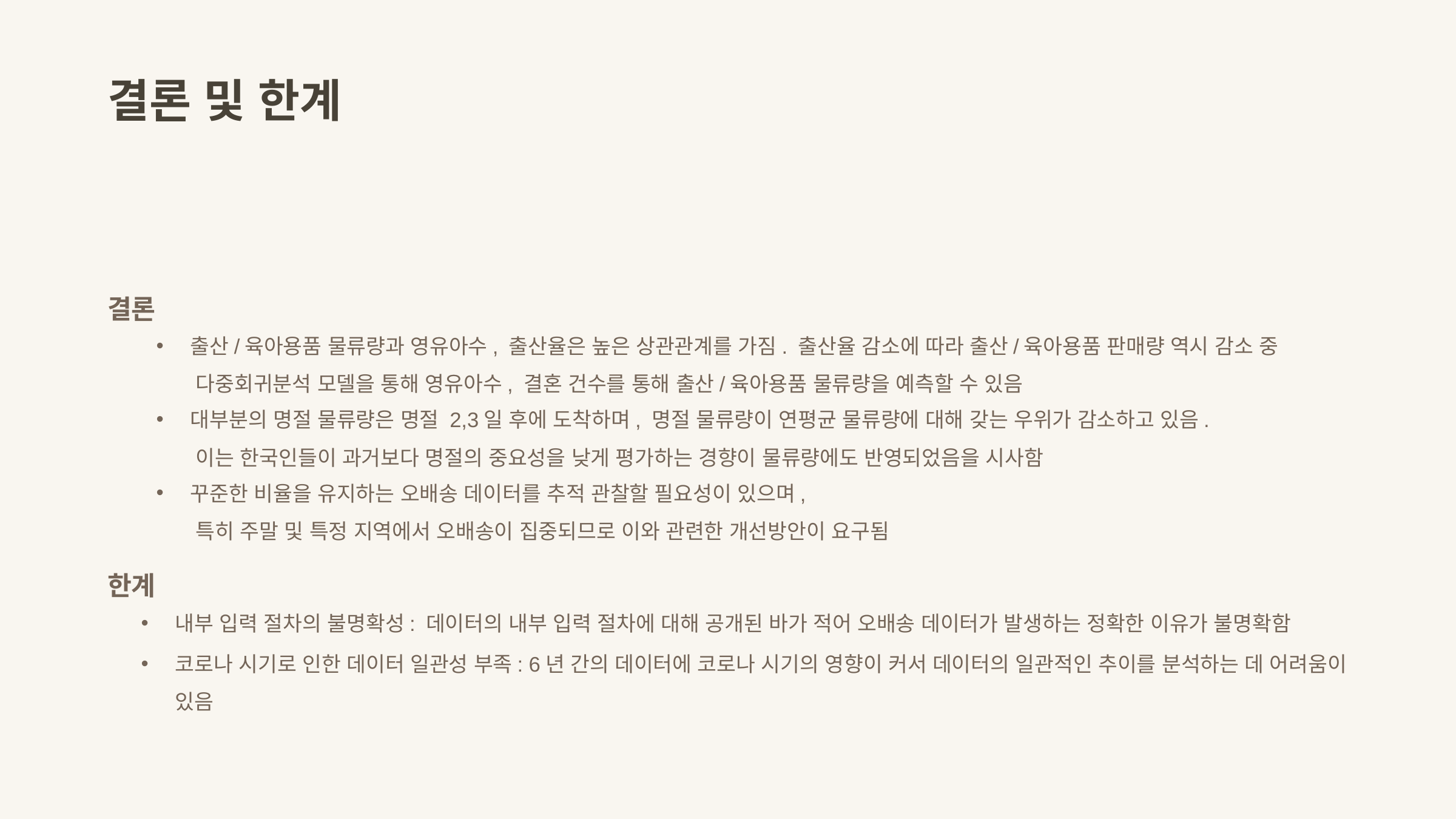

결론 및 한계

결론
출산/육아용품 물류량과 영유아수, 출산율은 높은 상관관계를 가짐. 출산율 감소에 따라 출산/육아용품 판매량 역시 감소 중
      다중회귀분석 모델을 통해 영유아수, 결혼 건수를 통해 출산/육아용품 물류량을 예측할 수 있음

대부분의 명절 물류량은 명절 2,3일 후에 도착하며, 명절 물류량이 연평균 물류량에 대해 갖는 우위가 감소하고 있음.
      이는 한국인들이 과거보다 명절의 중요성을 낮게 평가하는 경향이 물류량에도 반영되었음을 시사함

꾸준한 비율을 유지하는 오배송 데이터를 추적 관찰할 필요성이 있으며,
      특히 주말 및 특정 지역에서 오배송이 집중되므로 이와 관련한 개선방안이 요구됨
한계
내부 입력 절차의 불명확성: 데이터의 내부 입력 절차에 대해 공개된 바가 적어 오배송 데이터가 발생하는 정확한 이유가 불명확함
코로나 시기로 인한 데이터 일관성 부족: 6년 간의 데이터에 코로나 시기의 영향이 커서 데이터의 일관적인 추이를 분석하는 데 어려움이 있음